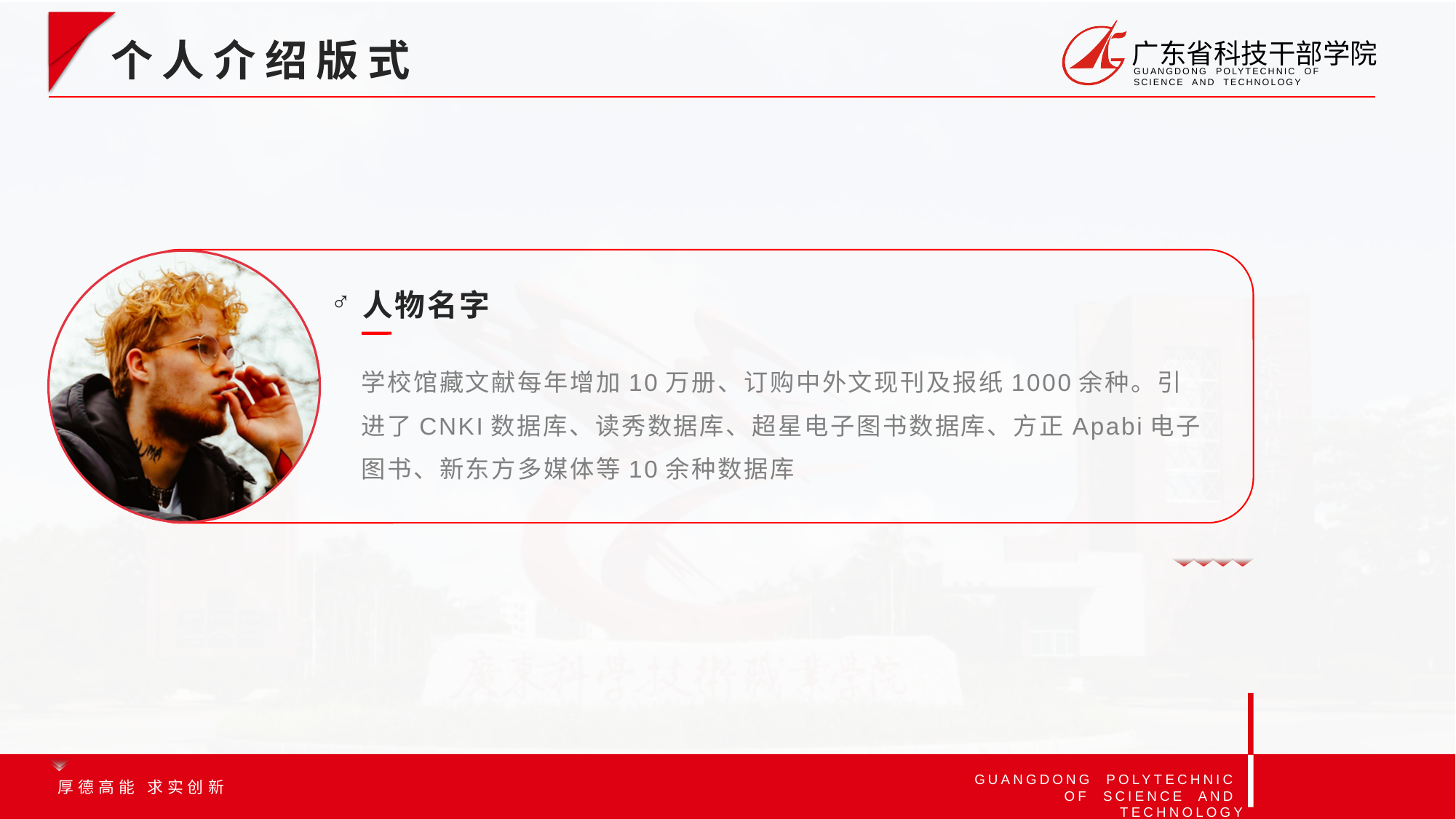

选中头像☞鼠标右键设置图片格式☞填充图片或纹理填充☞文件插入图片☞即可更改头像
个人介绍版式

♂
人物名字

学校馆藏文献每年增加10万册、订购中外文现刊及报纸1000余种。引进了CNKI数据库、读秀数据库、超星电子图书数据库、方正Apabi电子图书、新东方多媒体等10余种数据库